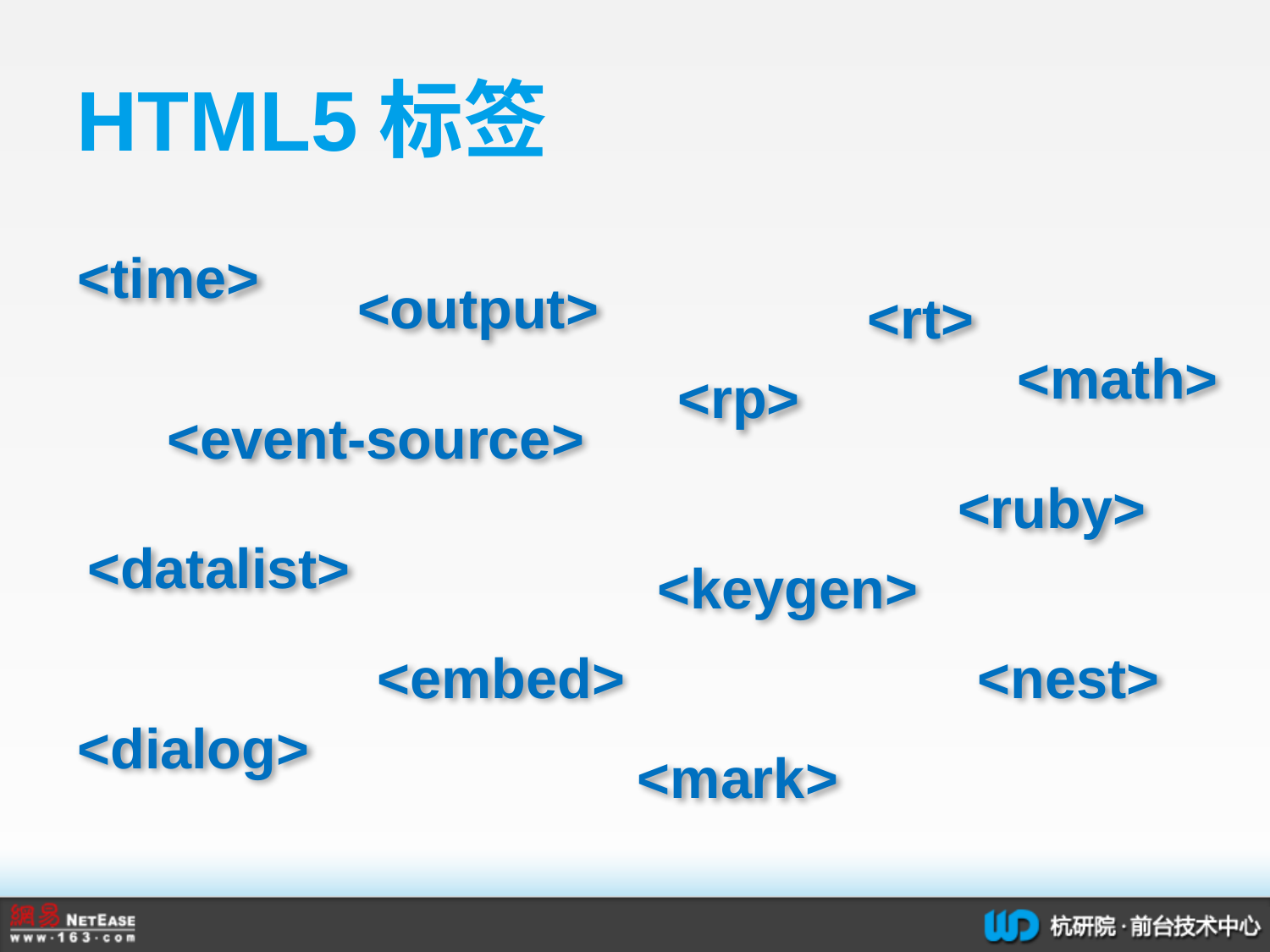

# HTML5标签
<time>
<output>
<rt>
<math>
<rp>
<event-source>
<ruby>
<datalist>
<keygen>
<embed>
<nest>
<dialog>
<mark>